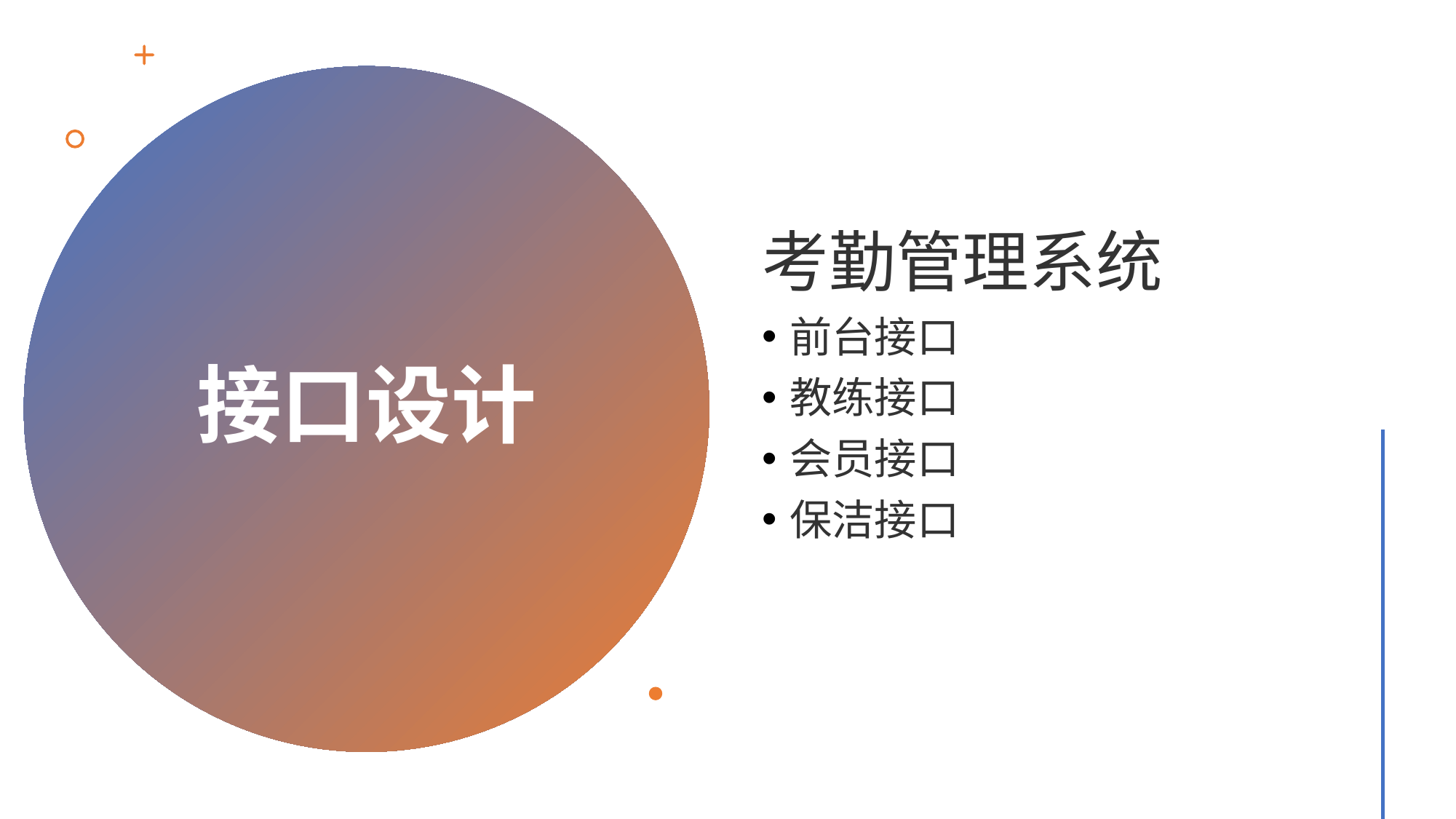

考勤管理系统
前台接口
教练接口
会员接口
保洁接口

# 接口设计